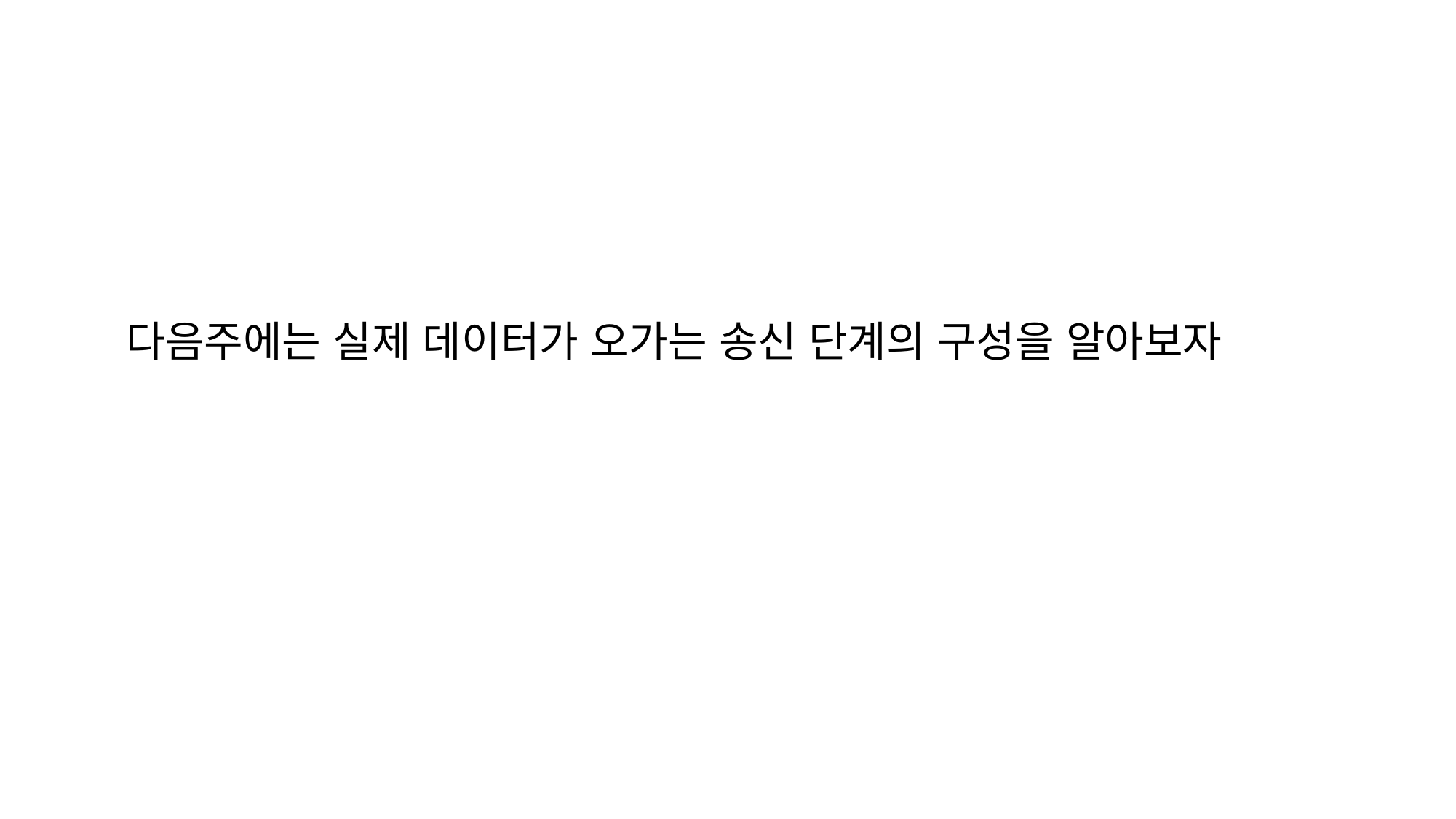

다음주에는 실제 데이터가 오가는 송신 단계의 구성을 알아보자